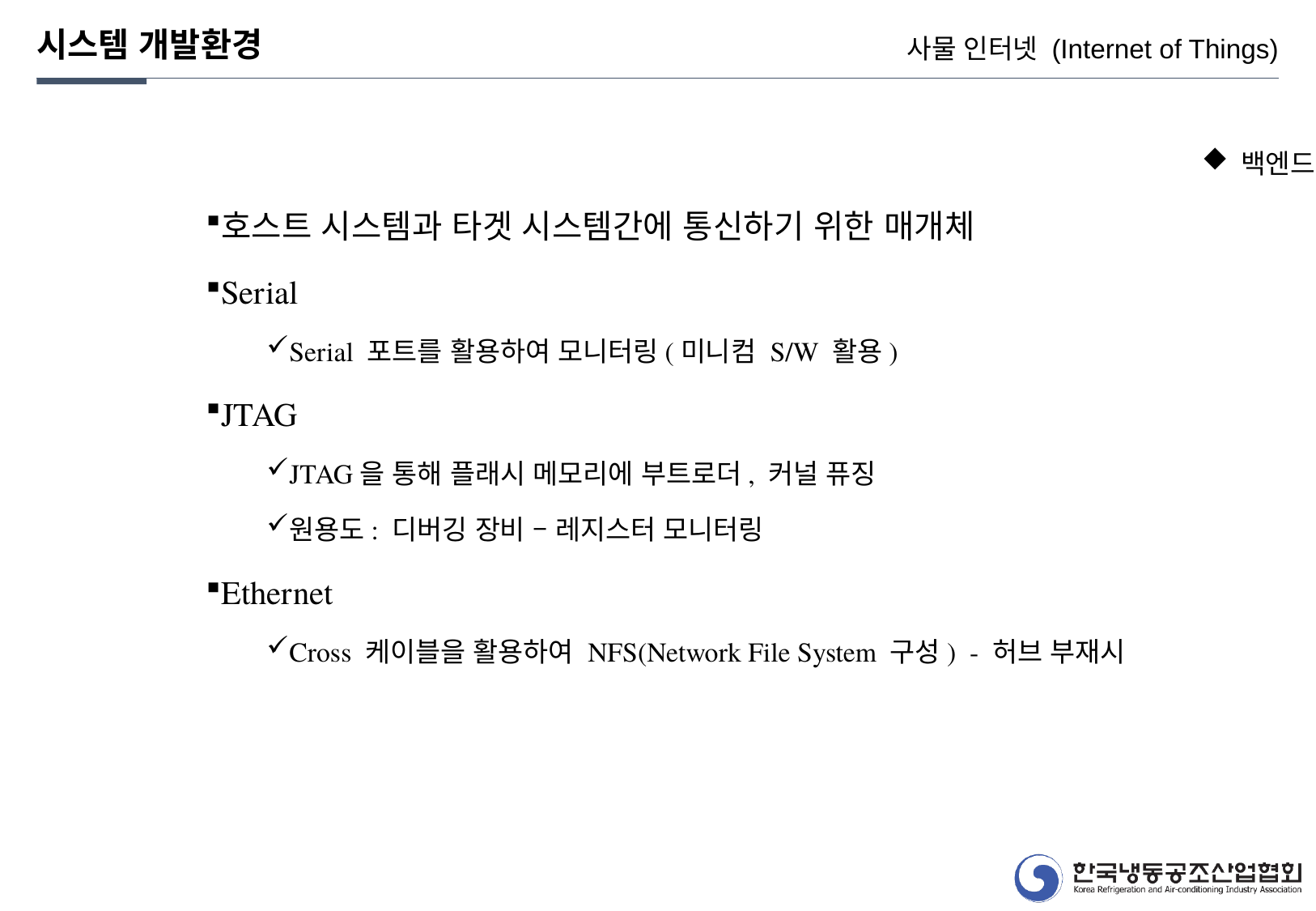

시스템 개발환경
사물 인터넷 (Internet of Things)

 백엔드
호스트 시스템과 타겟 시스템간에 통신하기 위한 매개체
Serial
Serial 포트를 활용하여 모니터링(미니컴 S/W 활용)
JTAG
JTAG을 통해 플래시 메모리에 부트로더, 커널 퓨징
원용도: 디버깅 장비 – 레지스터 모니터링
Ethernet
Cross 케이블을 활용하여 NFS(Network File System 구성)  - 허브 부재시